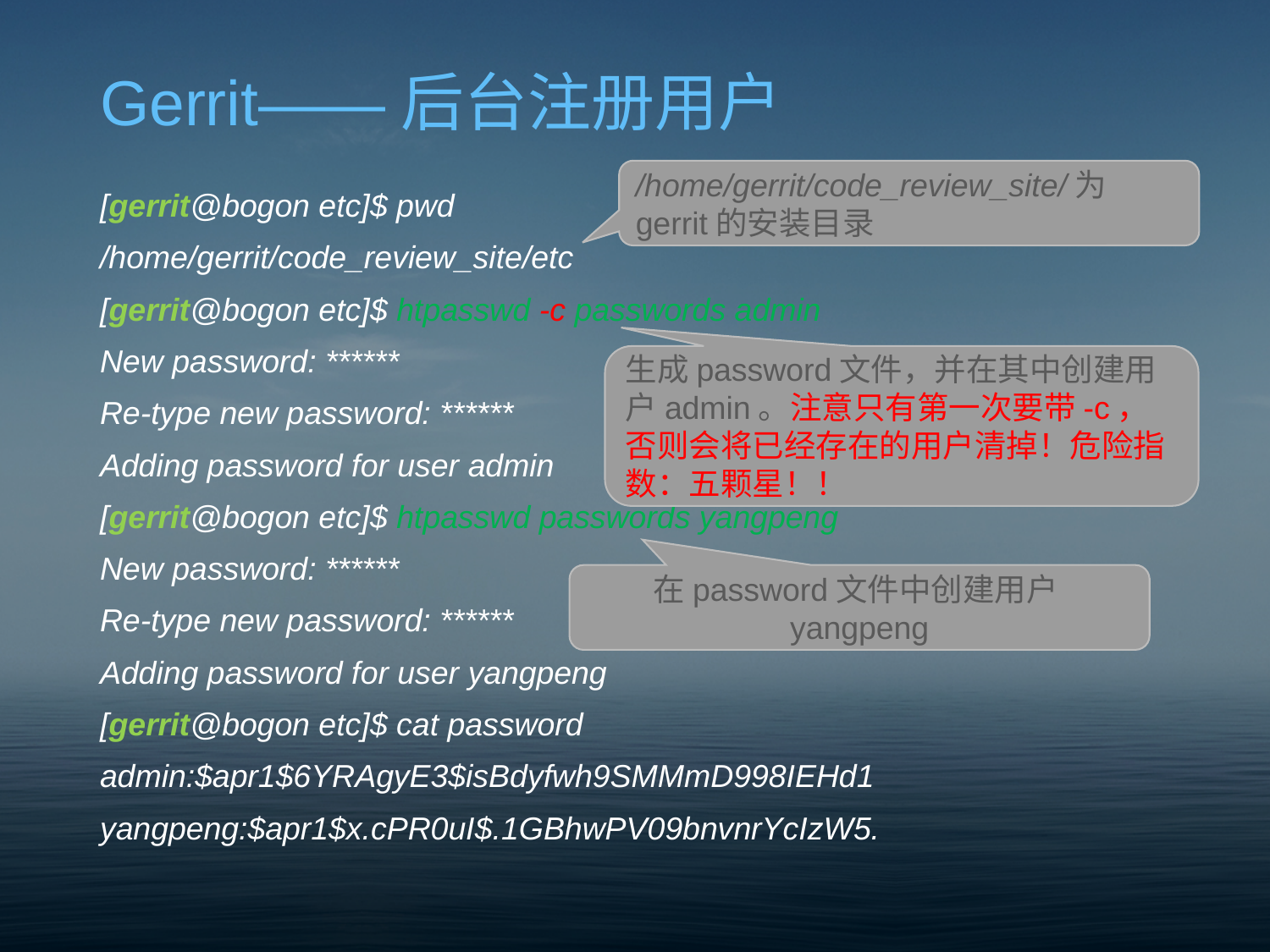

# Gerrit——后台注册用户
/home/gerrit/code_review_site/为gerrit的安装目录
[gerrit@bogon etc]$ pwd
/home/gerrit/code_review_site/etc
[gerrit@bogon etc]$ htpasswd -c passwords admin
New password: ******
Re-type new password: ******
Adding password for user admin
[gerrit@bogon etc]$ htpasswd passwords yangpeng
New password: ******
Re-type new password: ******
Adding password for user yangpeng
[gerrit@bogon etc]$ cat password
admin:$apr1$6YRAgyE3$isBdyfwh9SMMmD998IEHd1
yangpeng:$apr1$x.cPR0uI$.1GBhwPV09bnvnrYcIzW5.

生成password文件，并在其中创建用户admin。注意只有第一次要带-c，否则会将已经存在的用户清掉！危险指数：五颗星！！
在password文件中创建用户yangpeng